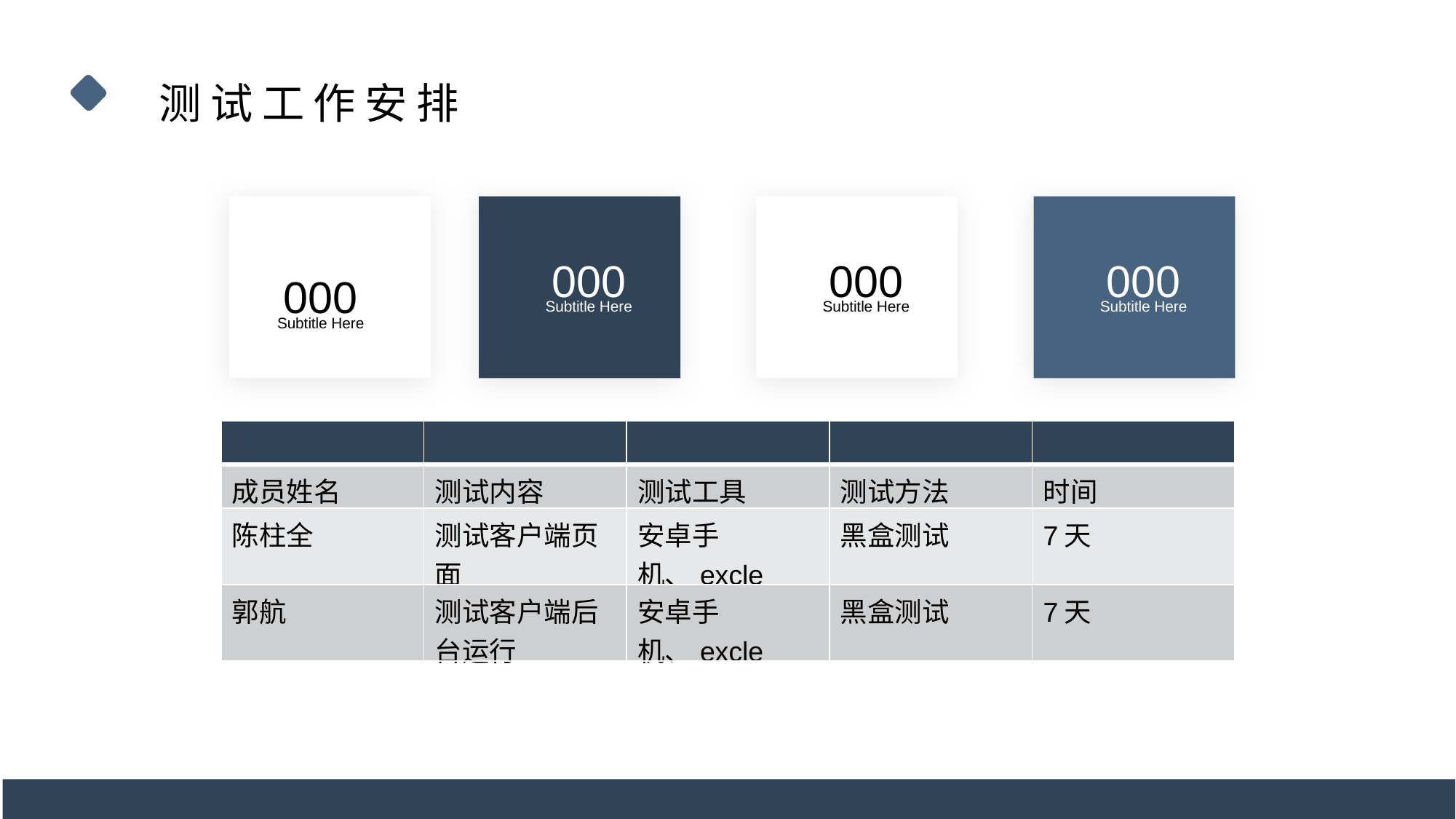

测试工作安排

000
Subtitle Here
000
Subtitle Here
000
Subtitle Here
000
Subtitle Here
|  |  |  |  |  |
| --- | --- | --- | --- | --- |
| 成员姓名 | 测试内容 | 测试工具 | 测试方法 | 时间 |
| 陈柱全 | 测试客户端页面 | 安卓手机、excle | 黑盒测试 | 7天 |
| 郭航 | 测试客户端后台运行 | 安卓手机、excle | 黑盒测试 | 7天 |